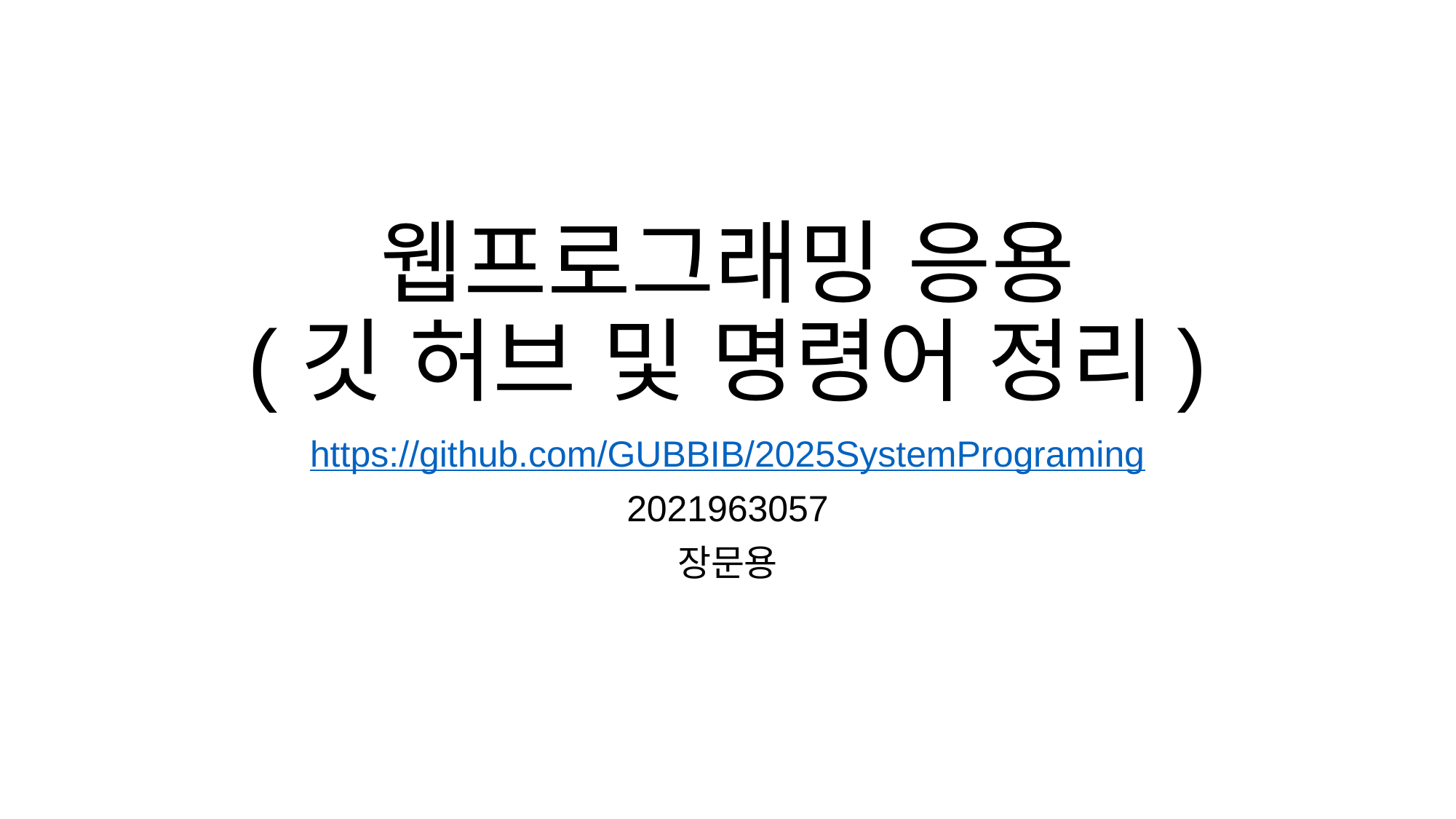

# 웹프로그래밍 응용 (깃 허브 및 명령어 정리)
https://github.com/GUBBIB/2025SystemPrograming
2021963057
장문용